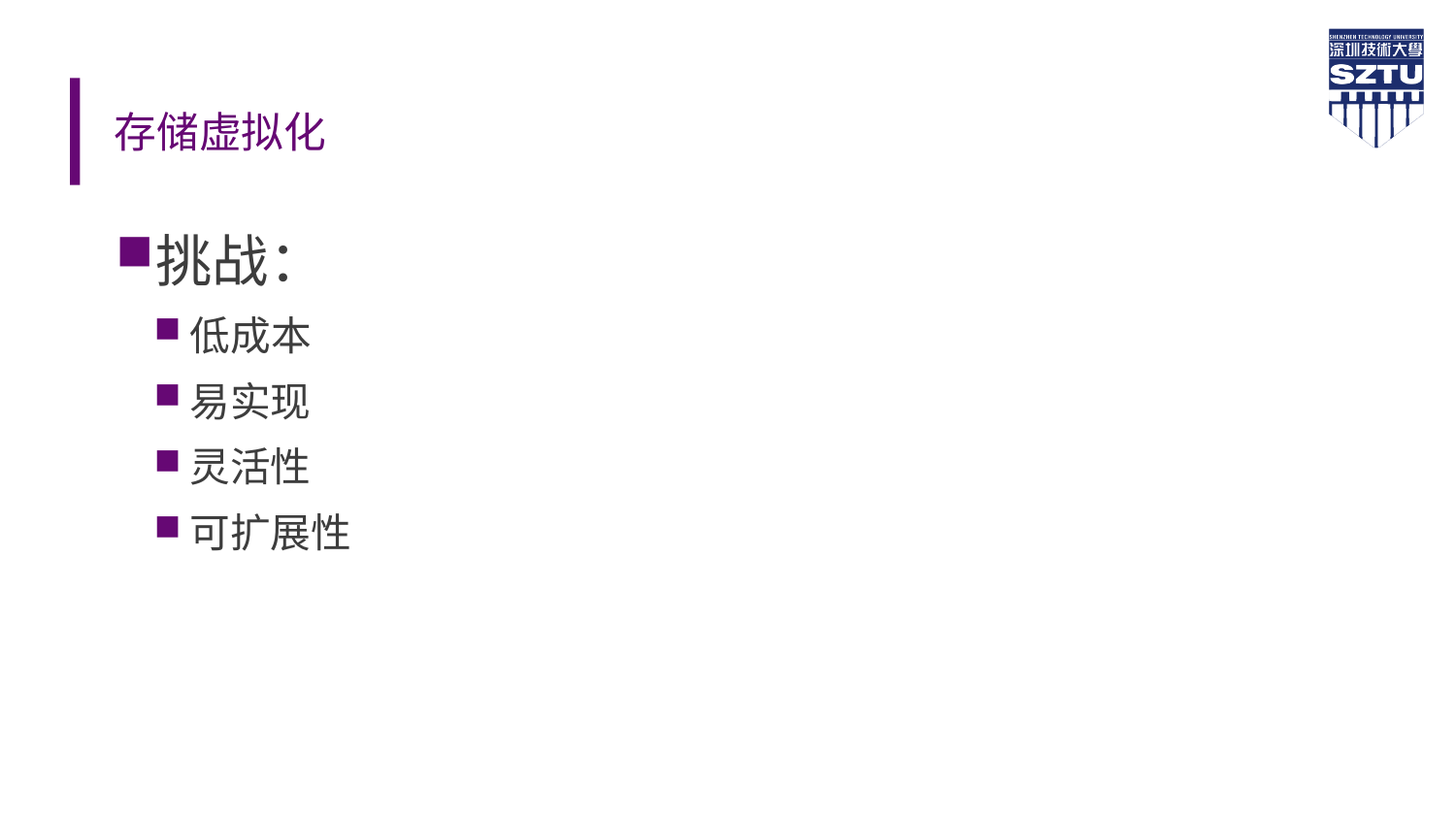

# 存储虚拟化
挑战：
低成本
易实现
灵活性
可扩展性